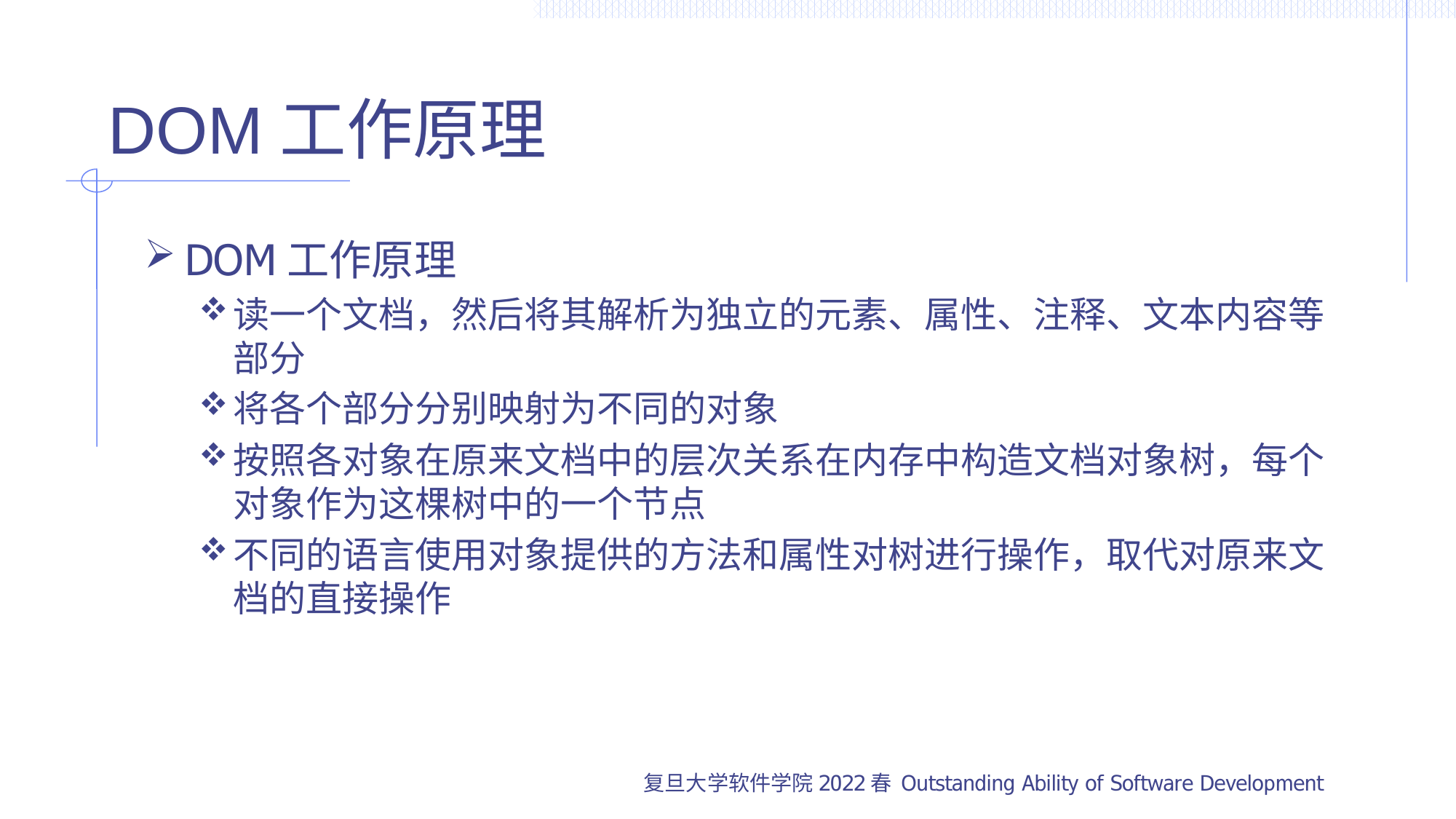

# DOM工作原理
DOM工作原理
读一个文档，然后将其解析为独立的元素、属性、注释、文本内容等部分
将各个部分分别映射为不同的对象
按照各对象在原来文档中的层次关系在内存中构造文档对象树，每个对象作为这棵树中的一个节点
不同的语言使用对象提供的方法和属性对树进行操作，取代对原来文档的直接操作